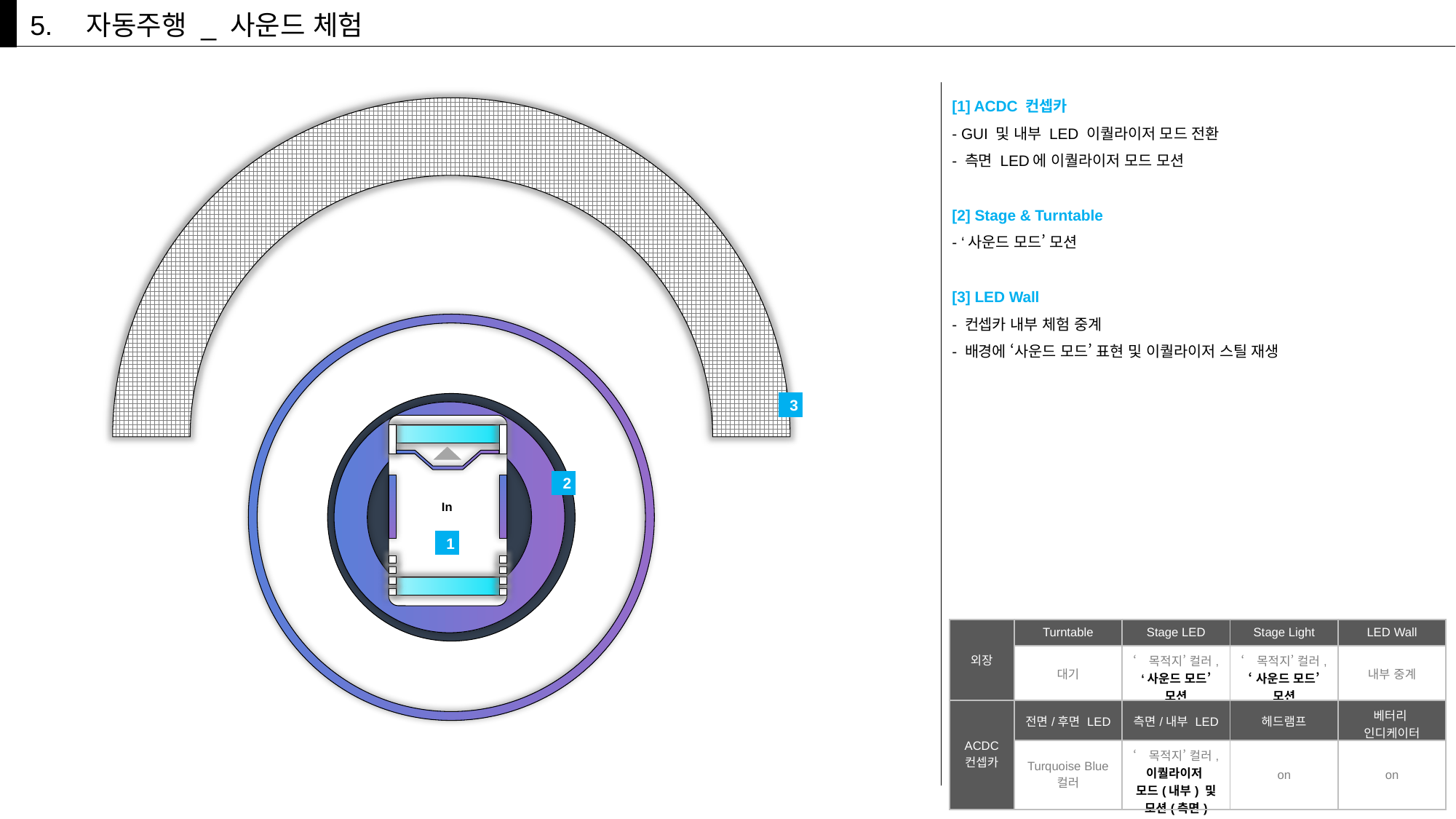

5.
자동주행 _ 사운드 체험
[1] ACDC 컨셉카
- GUI 및 내부 LED 이퀄라이저 모드 전환
- 측면 LED에 이퀄라이저 모드 모션
[2] Stage & Turntable
- ‘사운드 모드’ 모션
[3] LED Wall
- 컨셉카 내부 체험 중계
- 배경에 ‘사운드 모드’ 표현 및 이퀄라이저 스틸 재생

3

In

2
1
| 외장 | Turntable | Stage LED | Stage Light | LED Wall |
| --- | --- | --- | --- | --- |
|  | 대기 | ‘목적지’ 컬러, ‘사운드 모드’ 모션 | ‘목적지’ 컬러, ‘사운드 모드’ 모션 | 내부 중계 |
| ACDC 컨셉카 | 전면/후면 LED | 측면/내부 LED | 헤드램프 | 베터리 인디케이터 |
|  | Turquoise Blue 컬러 | ‘목적지’ 컬러, 이퀄라이저 모드(내부) 및 모션(측면) | on | on |